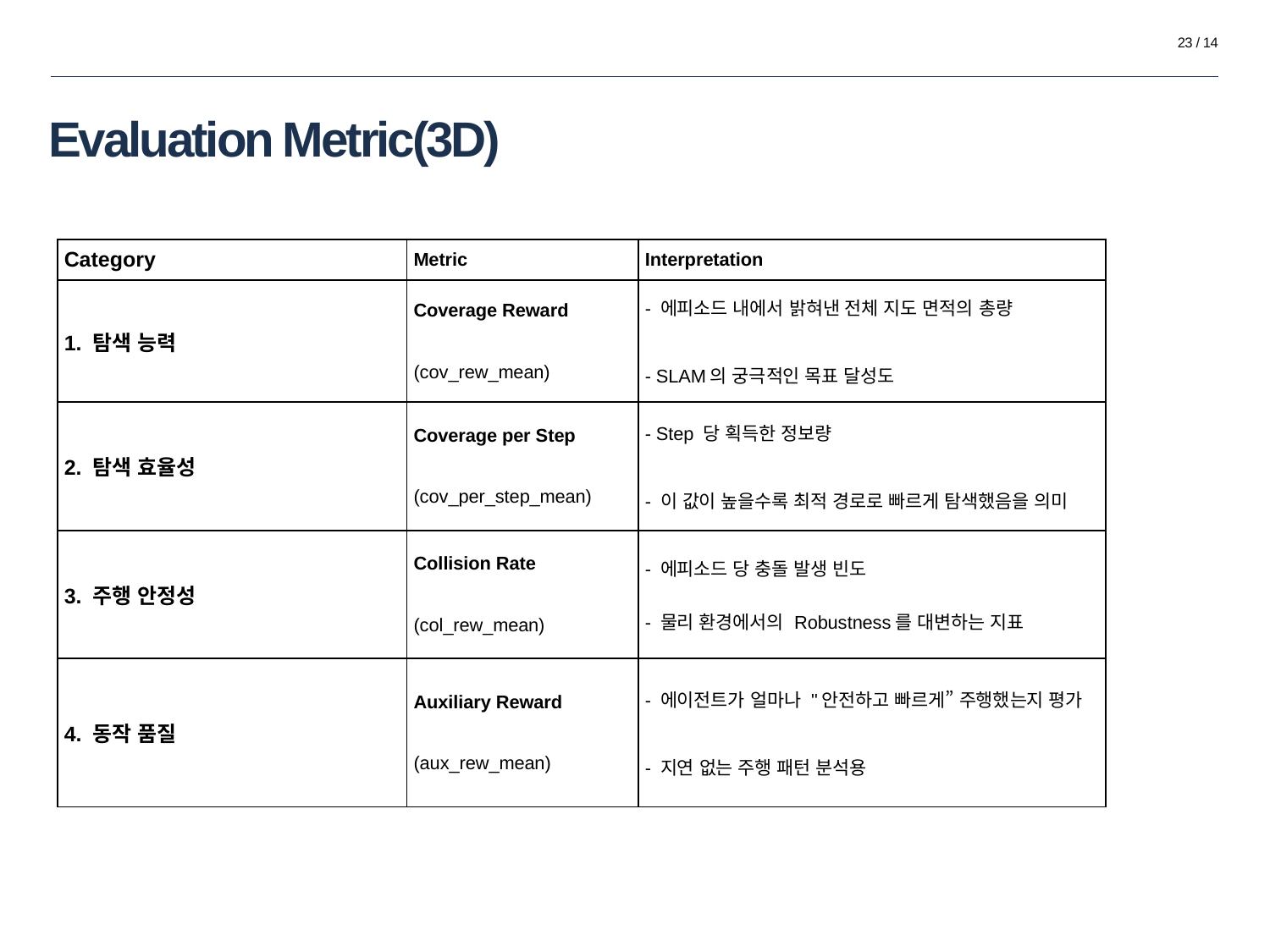

23 / 14
# Evaluation Metric(3D)
| Category | Metric | Interpretation |
| --- | --- | --- |
| 1. 탐색 능력 | Coverage Reward (cov\_rew\_mean) | - 에피소드 내에서 밝혀낸 전체 지도 면적의 총량 - SLAM의 궁극적인 목표 달성도 |
| 2. 탐색 효율성 | Coverage per Step (cov\_per\_step\_mean) | - Step 당 획득한 정보량 - 이 값이 높을수록 최적 경로로 빠르게 탐색했음을 의미 |
| 3. 주행 안정성 | Collision Rate (col\_rew\_mean) | - 에피소드 당 충돌 발생 빈도 - 물리 환경에서의 Robustness를 대변하는 지표 |
| 4. 동작 품질 | Auxiliary Reward (aux\_rew\_mean) | - 에이전트가 얼마나 "안전하고 빠르게” 주행했는지 평가 - 지연 없는 주행 패턴 분석용 |